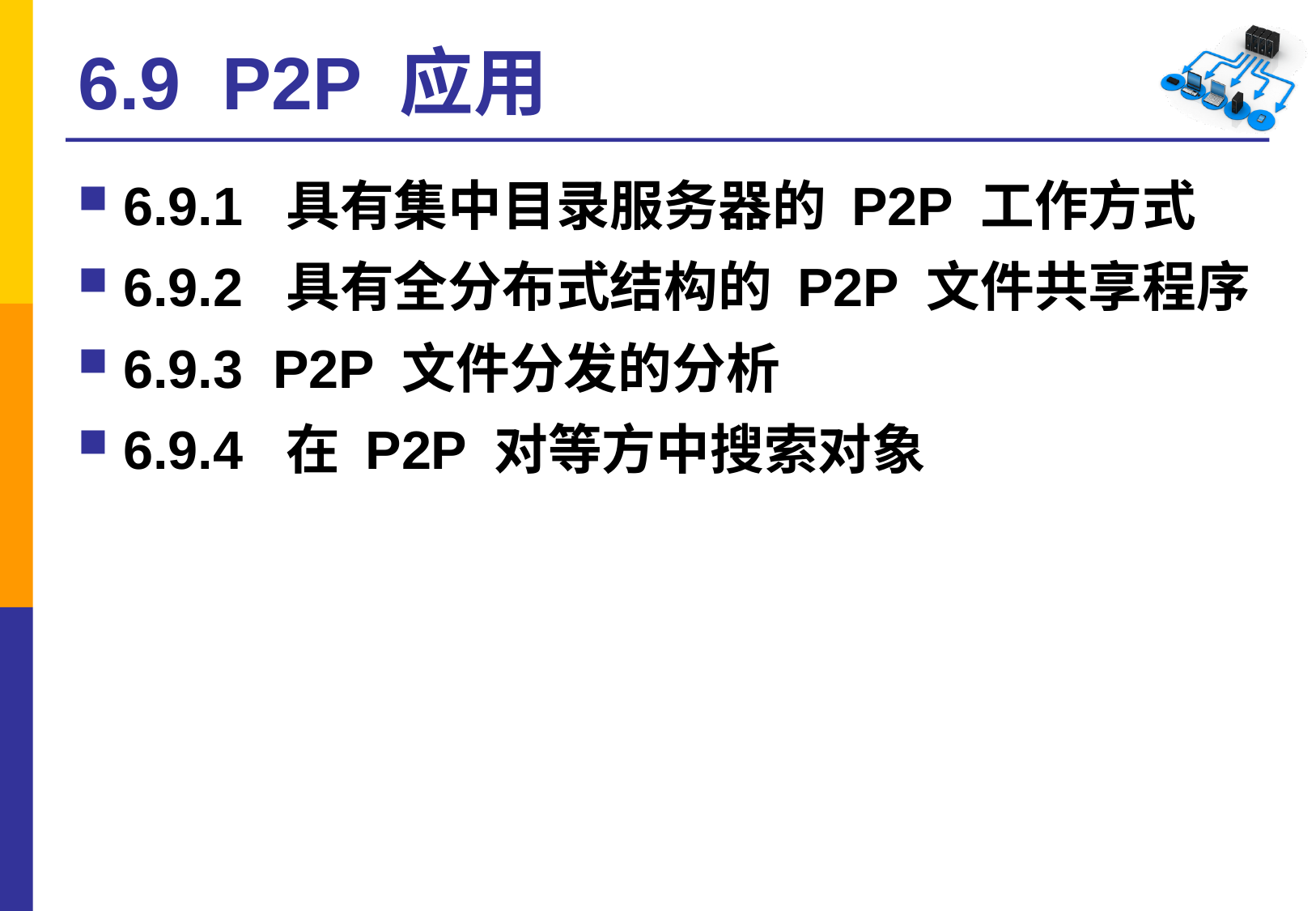

# 6.9  P2P 应用
6.9.1  具有集中目录服务器的 P2P 工作方式
6.9.2  具有全分布式结构的 P2P 文件共享程序
6.9.3  P2P 文件分发的分析
6.9.4  在 P2P 对等方中搜索对象